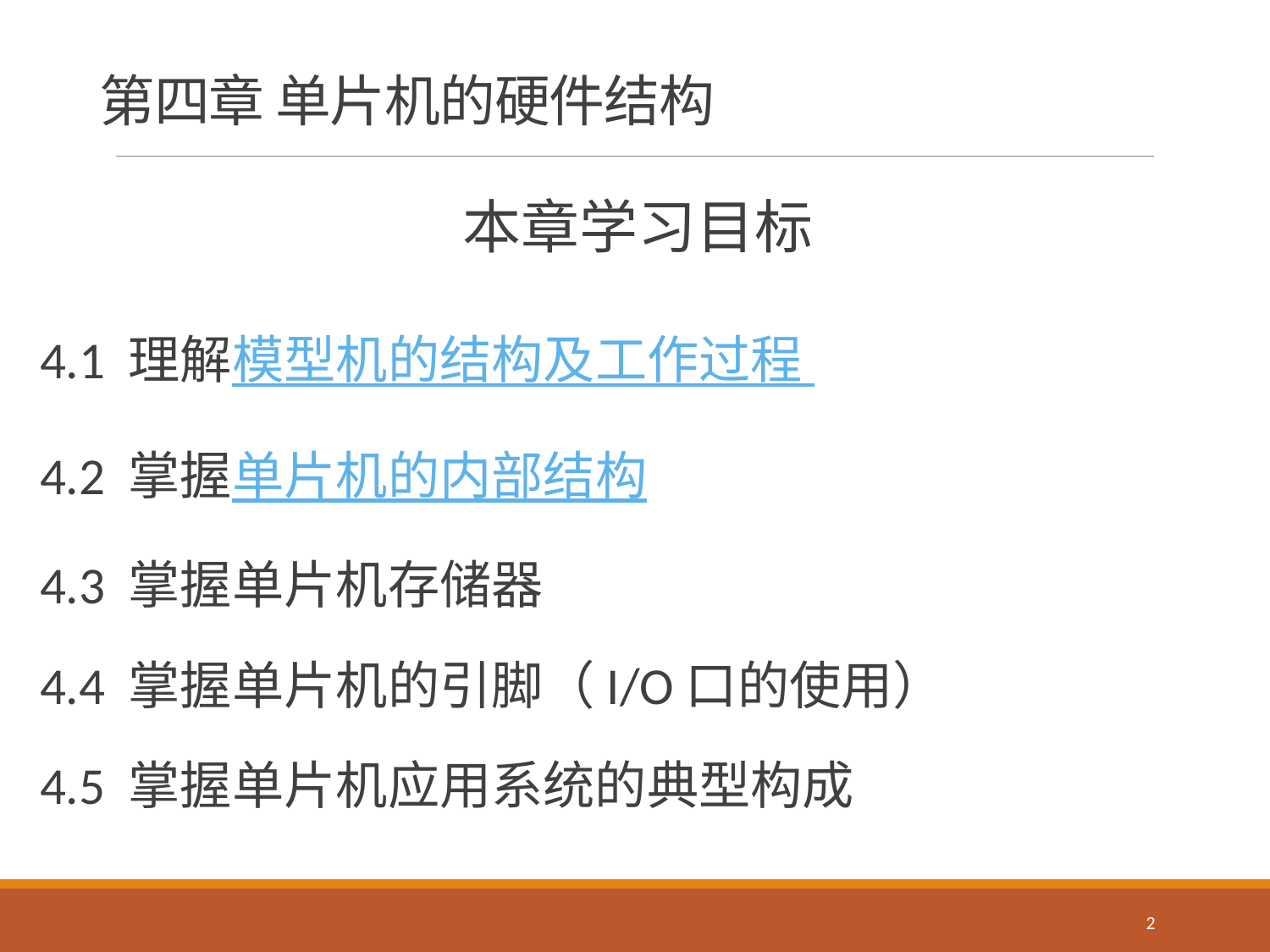

# 第四章 单片机的硬件结构
本章学习目标
4.1 理解模型机的结构及工作过程
4.2 掌握单片机的内部结构
4.3 掌握单片机存储器
4.4 掌握单片机的引脚（I/O口的使用）
4.5 掌握单片机应用系统的典型构成
2